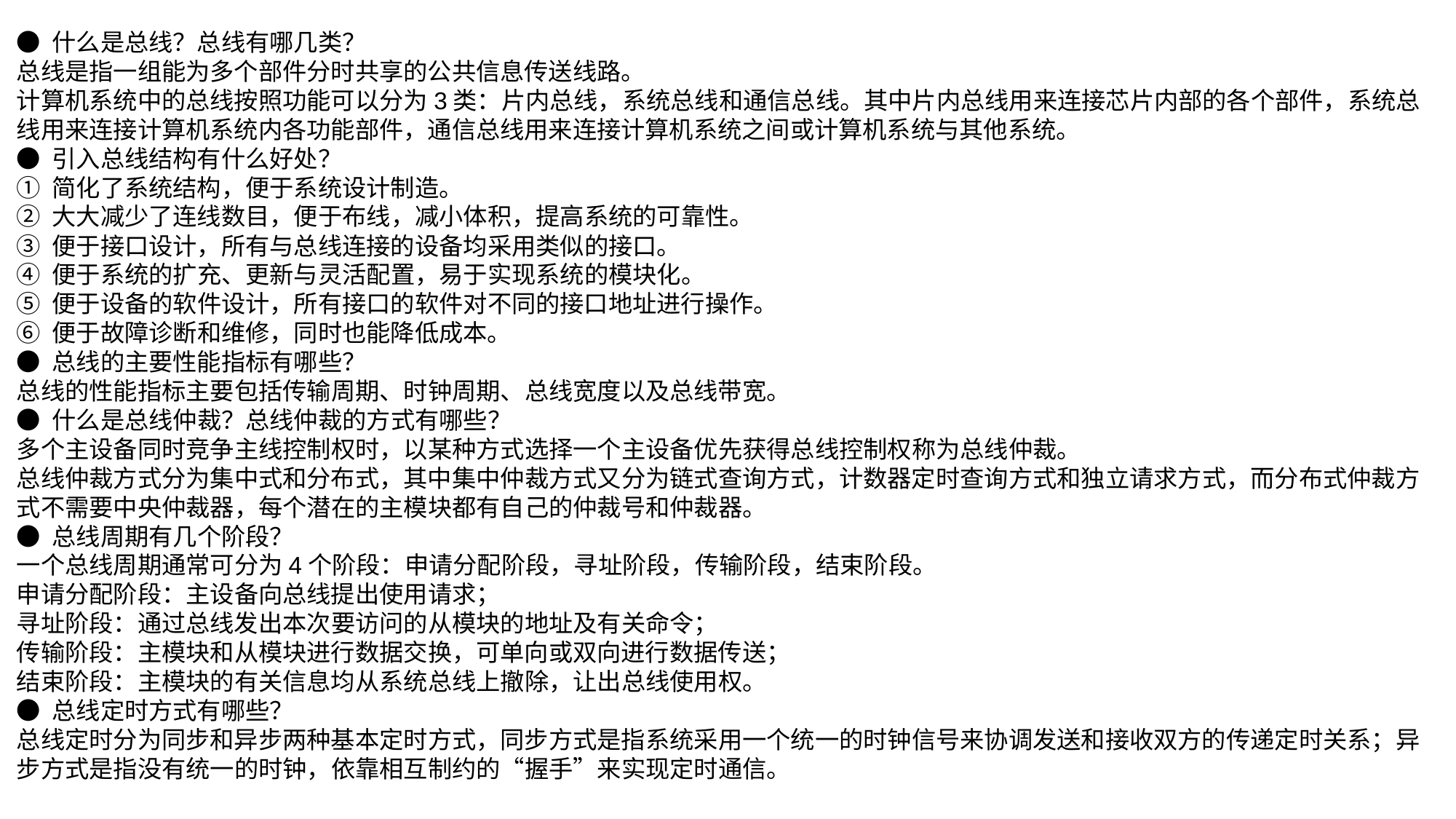

● 什么是总线？总线有哪几类？
总线是指一组能为多个部件分时共享的公共信息传送线路。
计算机系统中的总线按照功能可以分为3类：片内总线，系统总线和通信总线。其中片内总线用来连接芯片内部的各个部件，系统总线用来连接计算机系统内各功能部件，通信总线用来连接计算机系统之间或计算机系统与其他系统。
● 引入总线结构有什么好处？
① 简化了系统结构，便于系统设计制造。
② 大大减少了连线数目，便于布线，减小体积，提高系统的可靠性。
③ 便于接口设计，所有与总线连接的设备均采用类似的接口。
④ 便于系统的扩充、更新与灵活配置，易于实现系统的模块化。
⑤ 便于设备的软件设计，所有接口的软件对不同的接口地址进行操作。
⑥ 便于故障诊断和维修，同时也能降低成本。
● 总线的主要性能指标有哪些？
总线的性能指标主要包括传输周期、时钟周期、总线宽度以及总线带宽。
● 什么是总线仲裁？总线仲裁的方式有哪些？
多个主设备同时竞争主线控制权时，以某种方式选择一个主设备优先获得总线控制权称为总线仲裁。
总线仲裁方式分为集中式和分布式，其中集中仲裁方式又分为链式查询方式，计数器定时查询方式和独立请求方式，而分布式仲裁方式不需要中央仲裁器，每个潜在的主模块都有自己的仲裁号和仲裁器。
● 总线周期有几个阶段？
一个总线周期通常可分为4个阶段：申请分配阶段，寻址阶段，传输阶段，结束阶段。
申请分配阶段：主设备向总线提出使用请求；
寻址阶段：通过总线发出本次要访问的从模块的地址及有关命令；
传输阶段：主模块和从模块进行数据交换，可单向或双向进行数据传送；
结束阶段：主模块的有关信息均从系统总线上撤除，让出总线使用权。
● 总线定时方式有哪些？
总线定时分为同步和异步两种基本定时方式，同步方式是指系统采用一个统一的时钟信号来协调发送和接收双方的传递定时关系；异步方式是指没有统一的时钟，依靠相互制约的“握手”来实现定时通信。